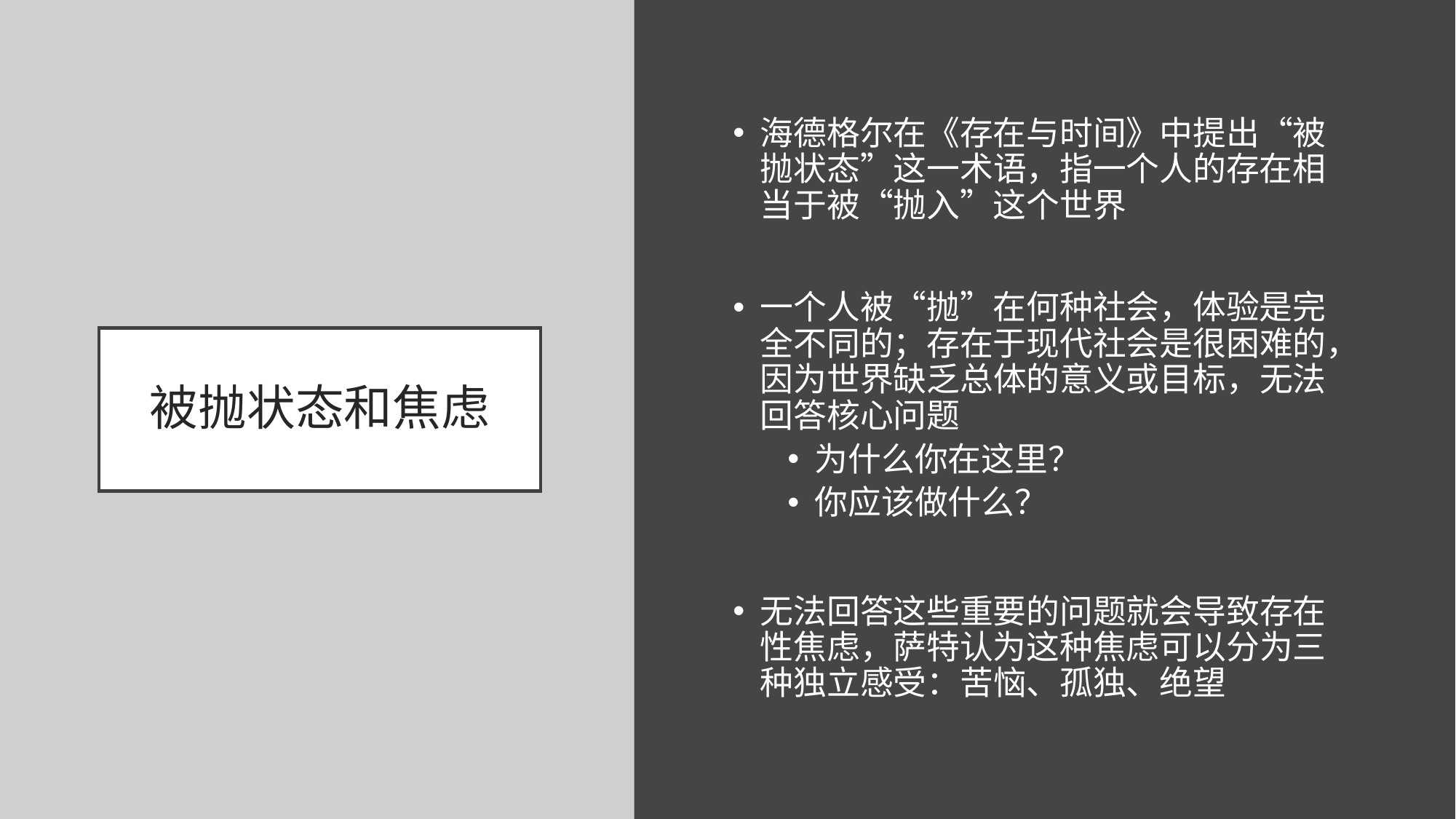

海德格尔在《存在与时间》中提出“被抛状态”这一术语，指一个人的存在相当于被“抛入”这个世界

一个人被“抛”在何种社会，体验是完全不同的；存在于现代社会是很困难的，因为世界缺乏总体的意义或目标，无法回答核心问题
为什么你在这里？
你应该做什么？

无法回答这些重要的问题就会导致存在性焦虑，萨特认为这种焦虑可以分为三种独立感受：苦恼、孤独、绝望
# 被抛状态和焦虑